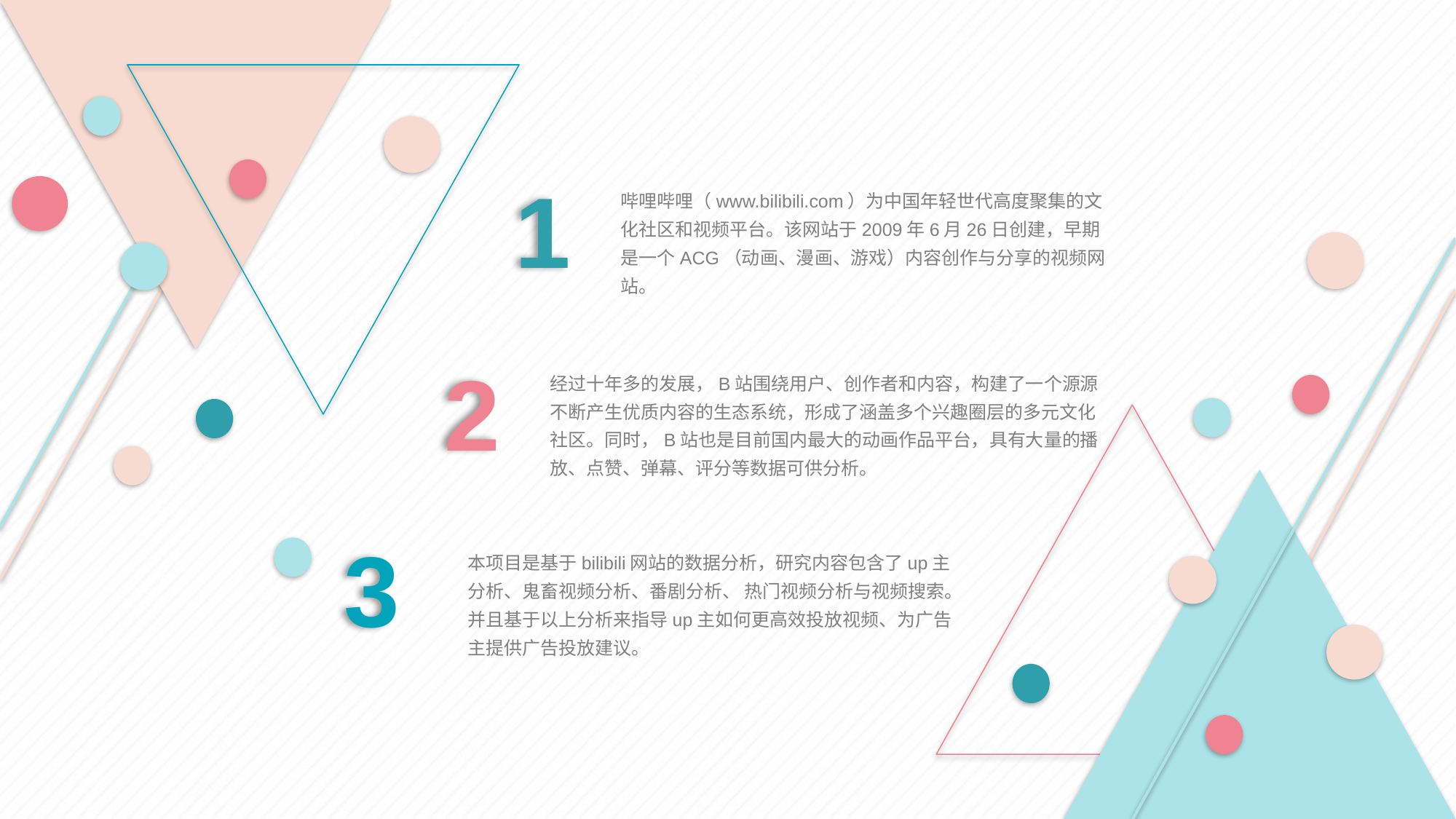

1

哔哩哔哩（www.bilibili.com）为中国年轻世代高度聚集的文化社区和视频平台。该网站于2009年6月26日创建，早期是一个ACG（动画、漫画、游戏）内容创作与分享的视频网站。

2
经过十年多的发展，B站围绕用户、创作者和内容，构建了一个源源不断产生优质内容的生态系统，形成了涵盖多个兴趣圈层的多元文化社区。同时，B站也是目前国内最大的动画作品平台，具有大量的播放、点赞、弹幕、评分等数据可供分析。

3

本项目是基于bilibili网站的数据分析，研究内容包含了up主分析、鬼畜视频分析、番剧分析、 热门视频分析与视频搜索。并且基于以上分析来指导up主如何更高效投放视频、为广告主提供广告投放建议。